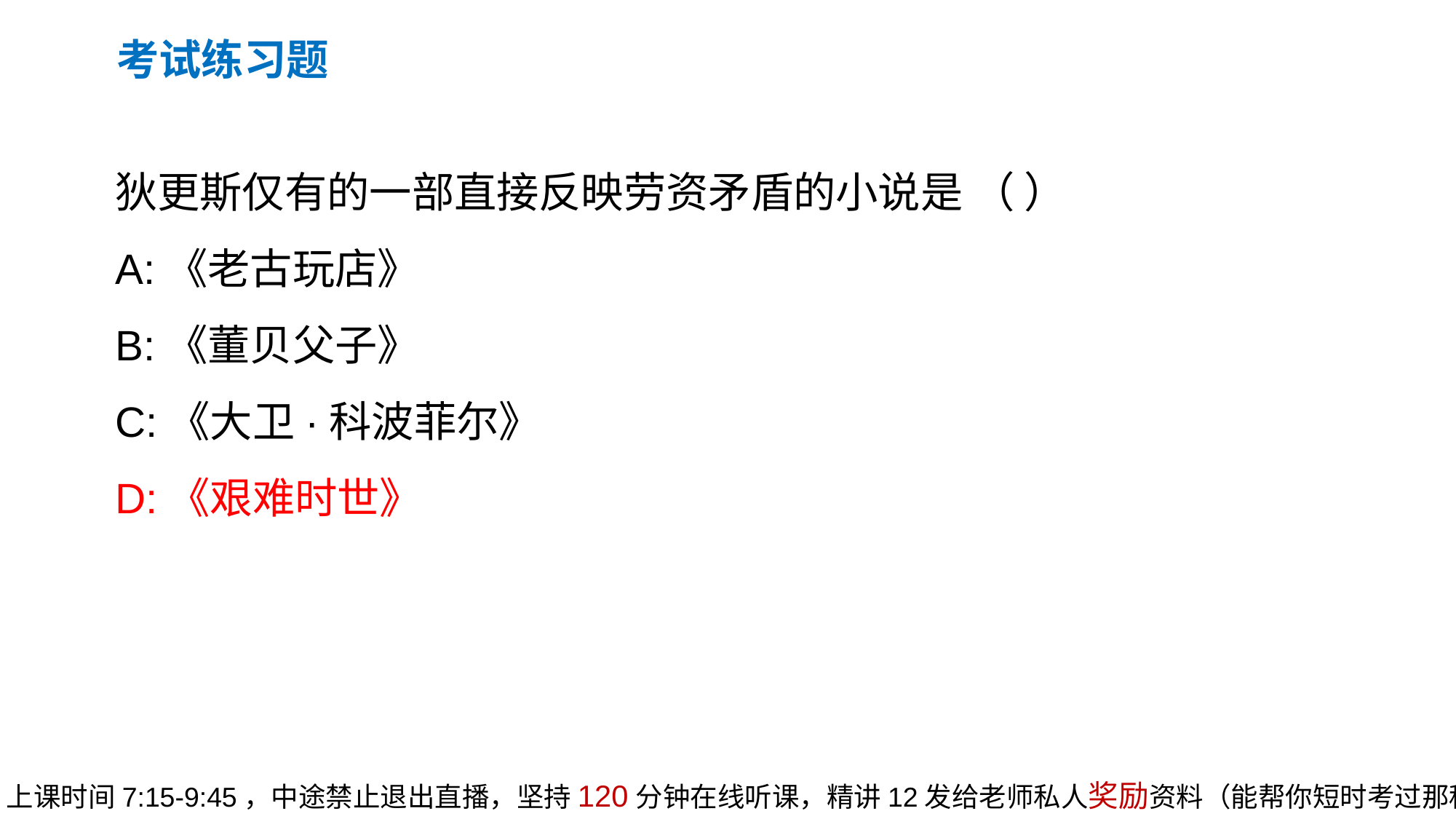

考试练习题
狄更斯仅有的一部直接反映劳资矛盾的小说是 （ ）
A:《老古玩店》
B:《董贝父子》
C:《大卫·科波菲尔》
D:《艰难时世》